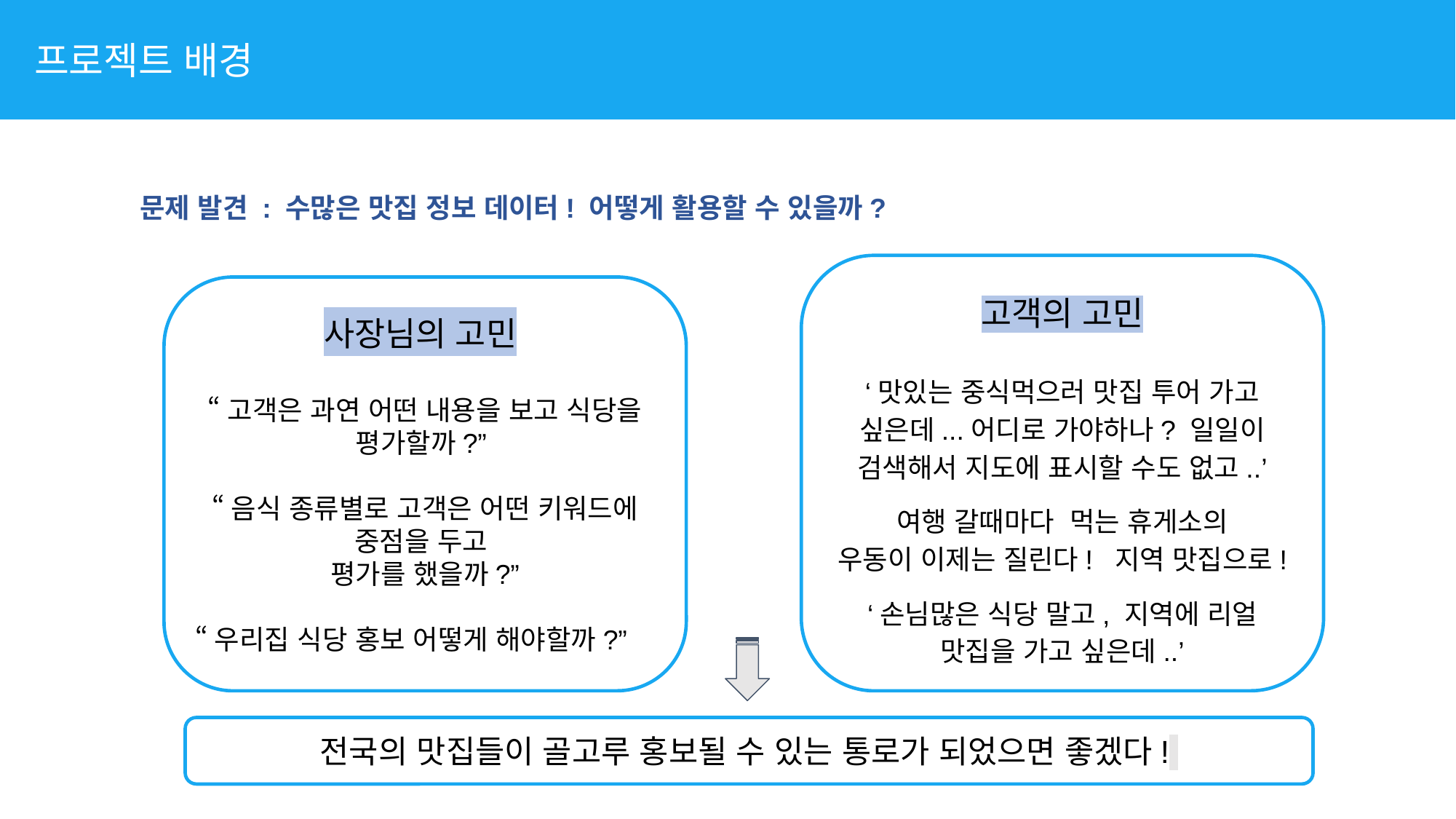

프로젝트 배경
문제 발견 : 수많은 맛집 정보 데이터! 어떻게 활용할 수 있을까?

고객의 고민

‘맛있는 중식먹으러 맛집 투어 가고 싶은데...어디로 가야하나? 일일이 검색해서 지도에 표시할 수도 없고..’

여행 갈때마다  먹는 휴게소의
우동이 이제는 질린다!  지역 맛집으로!

‘손님많은 식당 말고, 지역에 리얼 맛집을 가고 싶은데..’

사장님의 고민

“고객은 과연 어떤 내용을 보고 식당을 평가할까?”

“음식 종류별로 고객은 어떤 키워드에 중점을 두고
평가를 했을까?”

“우리집 식당 홍보 어떻게 해야할까?”

전국의 맛집들이 골고루 홍보될 수 있는 통로가 되었으면 좋겠다!